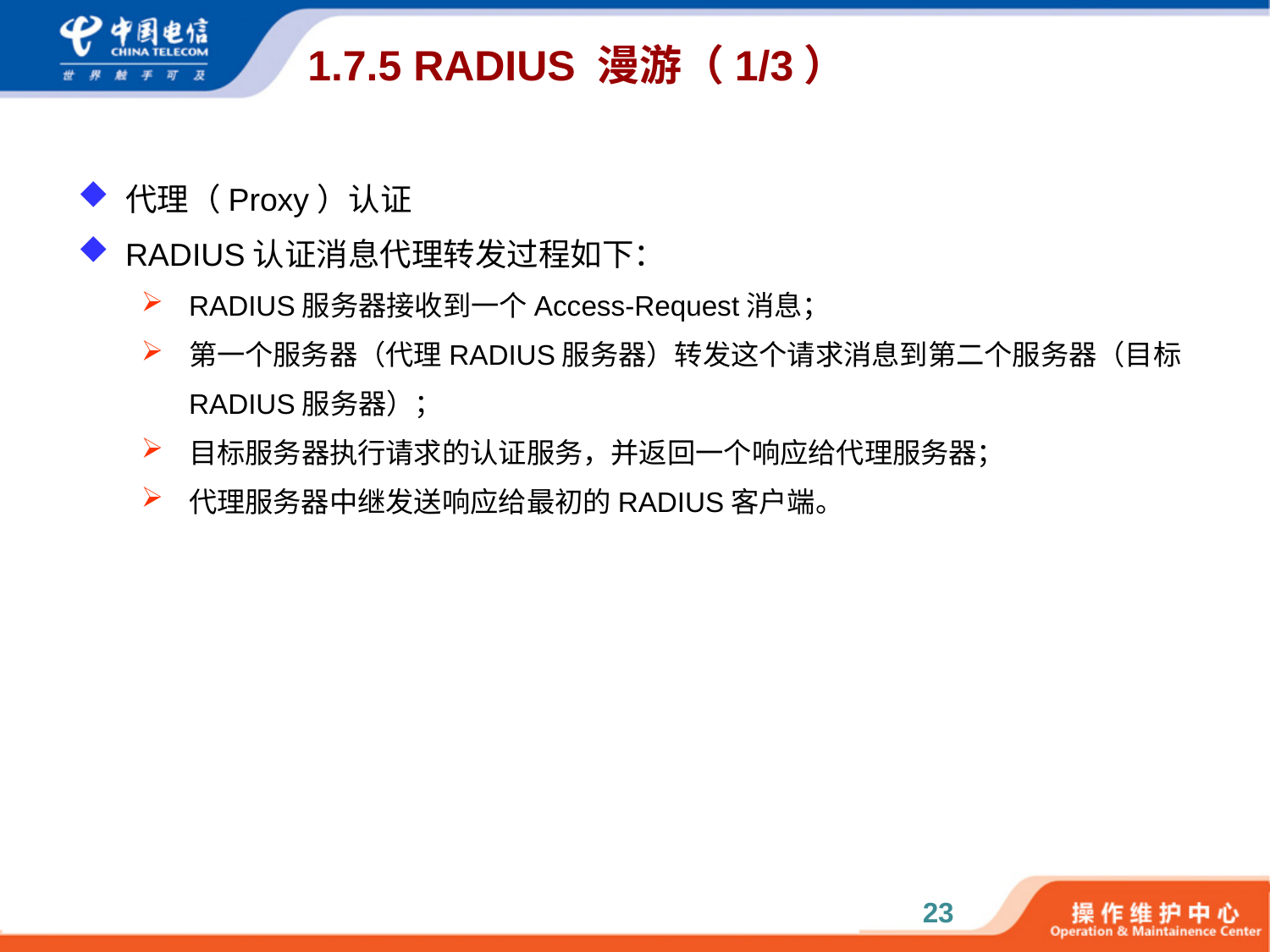

# 1.7.5 RADIUS 漫游（1/3）
代理（Proxy）认证
RADIUS认证消息代理转发过程如下：
RADIUS服务器接收到一个Access-Request消息；
第一个服务器（代理RADIUS服务器）转发这个请求消息到第二个服务器（目标RADIUS服务器）；
目标服务器执行请求的认证服务，并返回一个响应给代理服务器；
代理服务器中继发送响应给最初的RADIUS客户端。